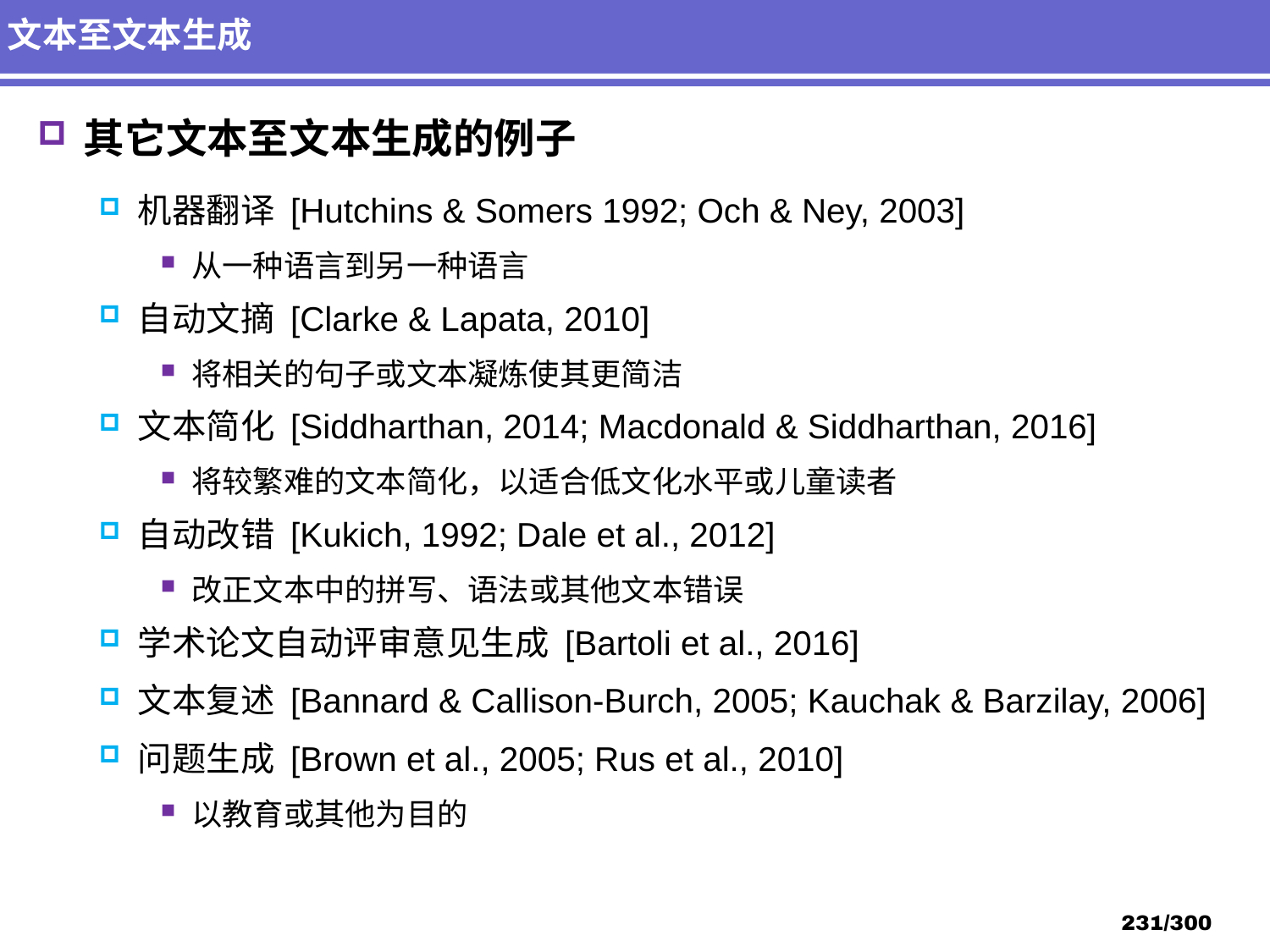

# 文本至文本生成
其它文本至文本生成的例子
机器翻译 [Hutchins & Somers 1992; Och & Ney, 2003]
从一种语言到另一种语言
自动文摘 [Clarke & Lapata, 2010]
将相关的句子或文本凝炼使其更简洁
文本简化 [Siddharthan, 2014; Macdonald & Siddharthan, 2016]
将较繁难的文本简化，以适合低文化水平或儿童读者
自动改错 [Kukich, 1992; Dale et al., 2012]
改正文本中的拼写、语法或其他文本错误
学术论文自动评审意见生成 [Bartoli et al., 2016]
文本复述 [Bannard & Callison-Burch, 2005; Kauchak & Barzilay, 2006]
问题生成 [Brown et al., 2005; Rus et al., 2010]
以教育或其他为目的
231/300